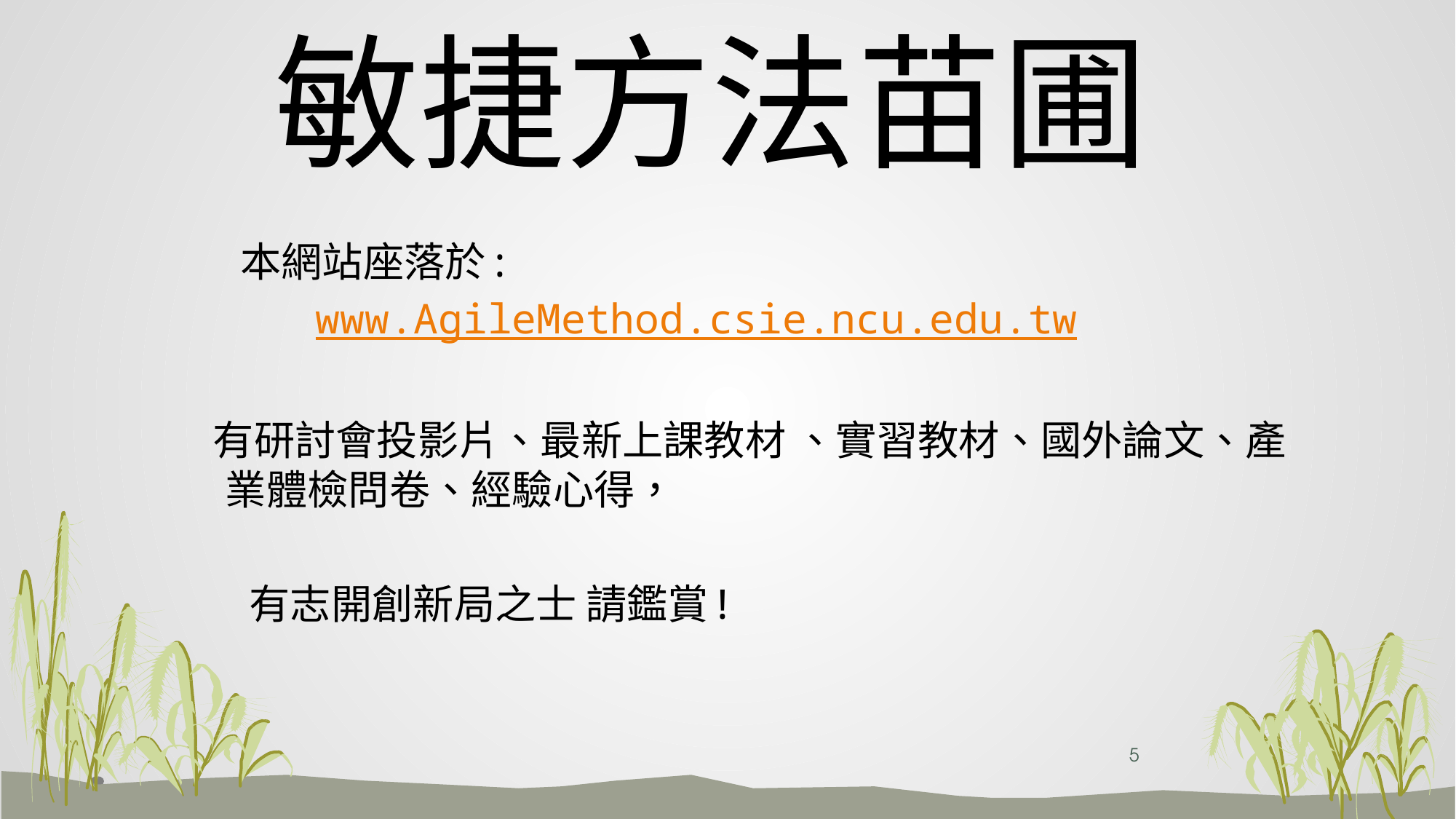

# 敏捷方法苗圃
     本網站座落於:
     www.AgileMethod.csie.ncu.edu.tw

  有研討會投影片、最新上課教材 、實習教材、國外論文、產業體檢問卷、經驗心得，

      有志開創新局之士 請鑑賞!

5